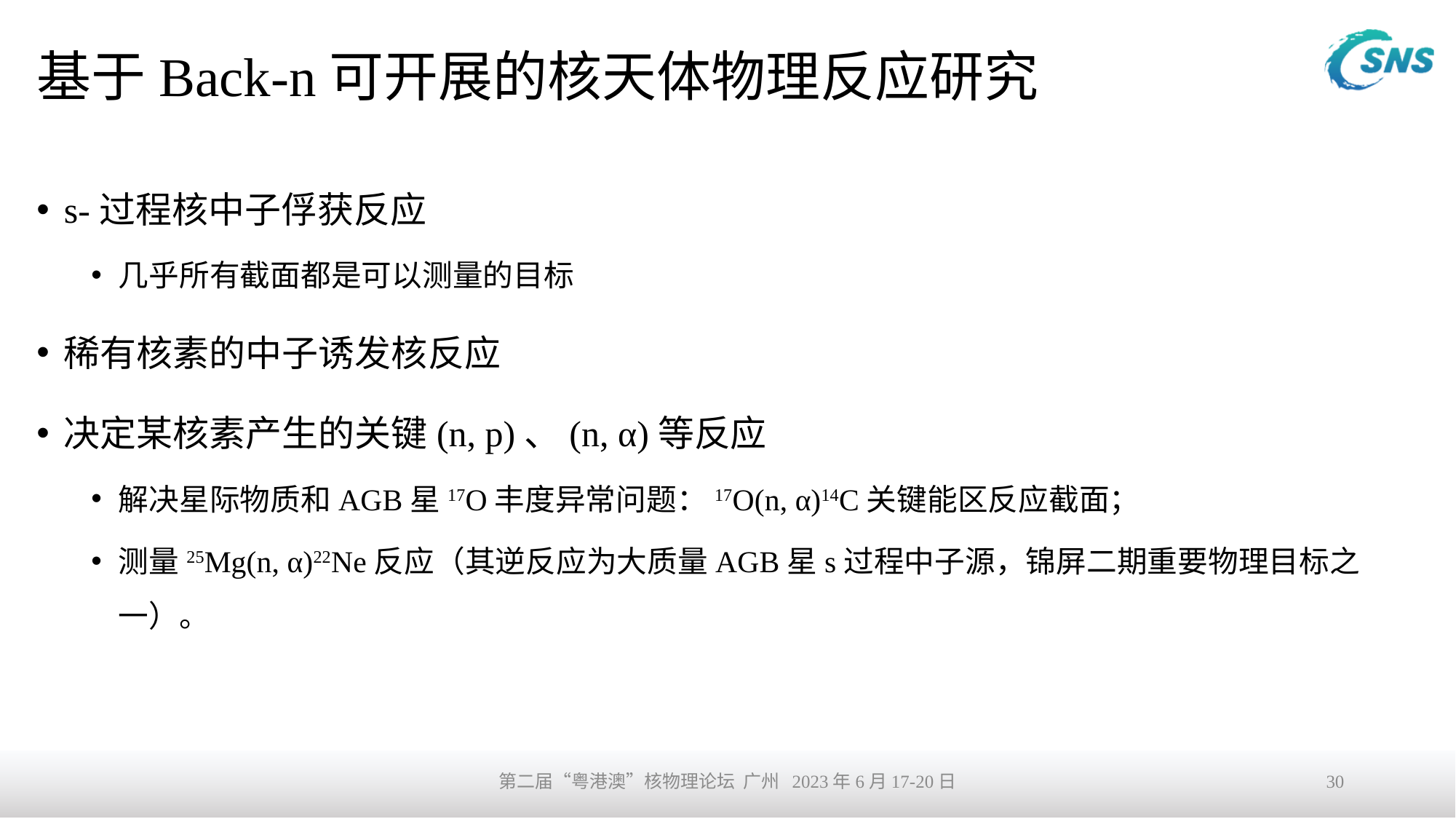

# 基于Back-n可开展的核天体物理反应研究
s-过程核中子俘获反应
几乎所有截面都是可以测量的目标
稀有核素的中子诱发核反应
决定某核素产生的关键(n, p)、(n, α)等反应
解决星际物质和AGB星17O丰度异常问题：17O(n, α)14C关键能区反应截面；
测量25Mg(n, α)22Ne反应（其逆反应为大质量AGB星s过程中子源，锦屏二期重要物理目标之一）。

第二届“粤港澳”核物理论坛  广州  2023年6月17-20日
30